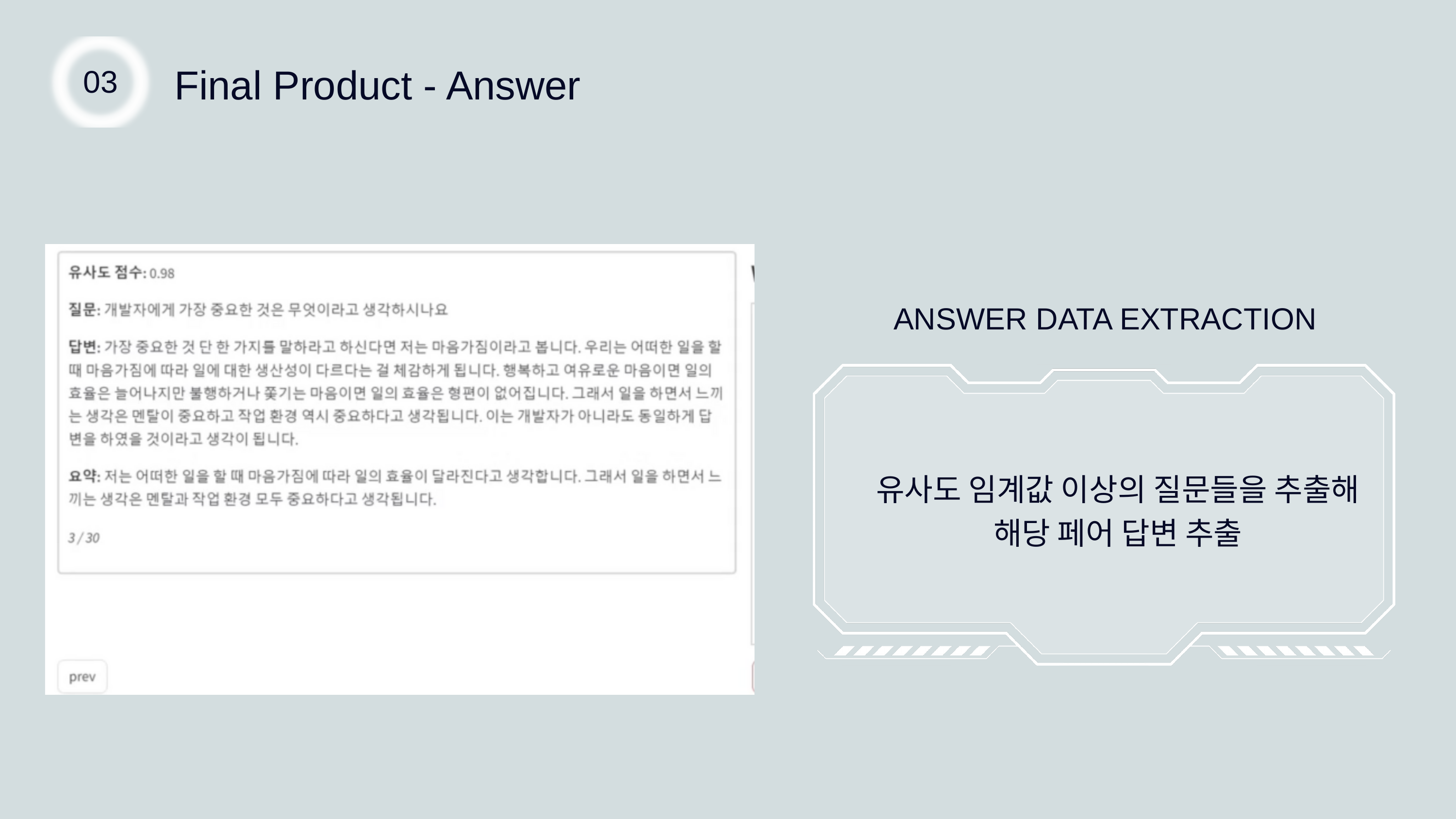

Final Product - Answer
03

ANSWER DATA EXTRACTION

유사도 임계값 이상의 질문들을 추출해
해당 페어 답변 추출